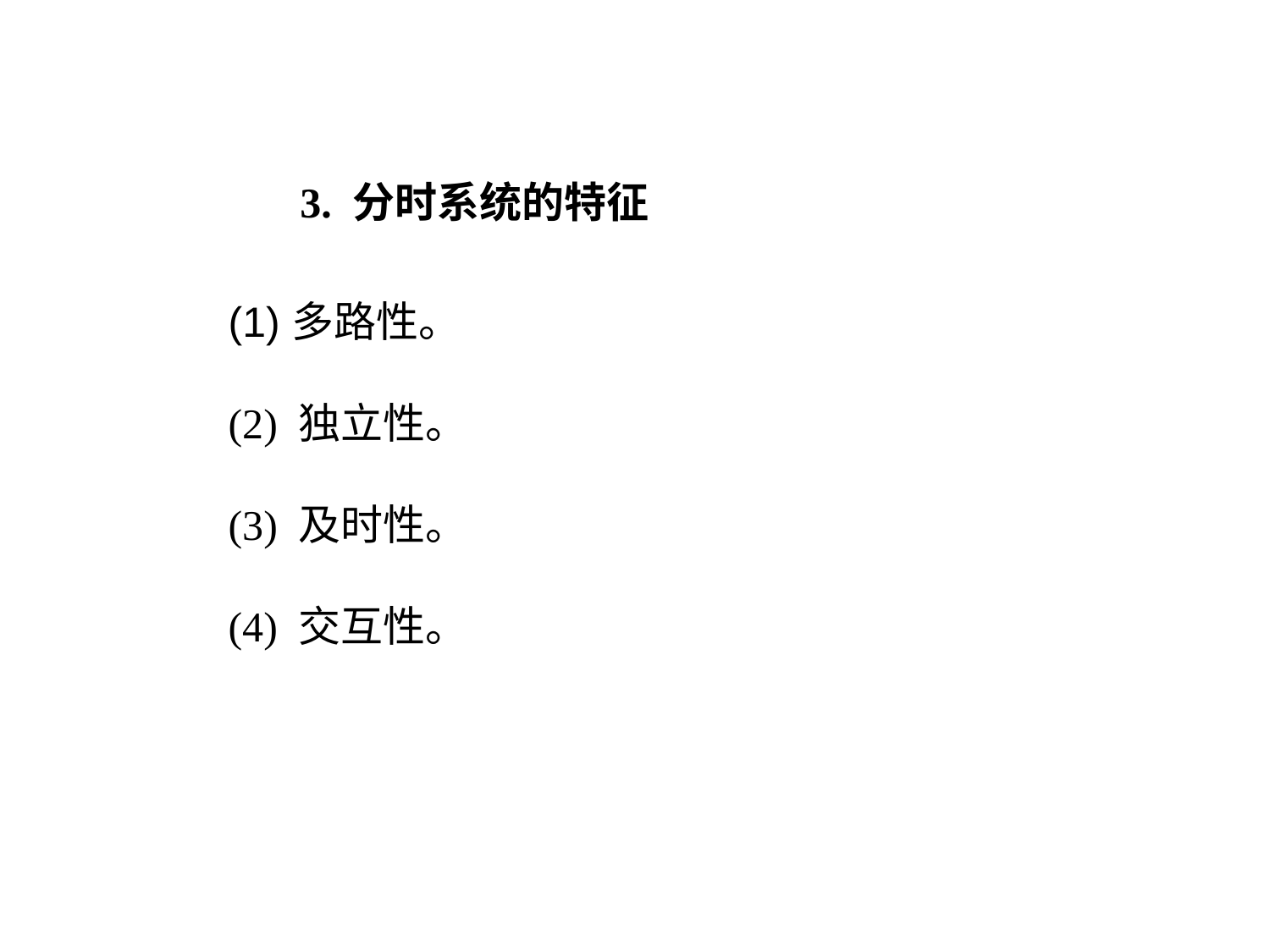

3. 分时系统的特征
多路性。
(2) 独立性。
(3) 及时性。
(4) 交互性。